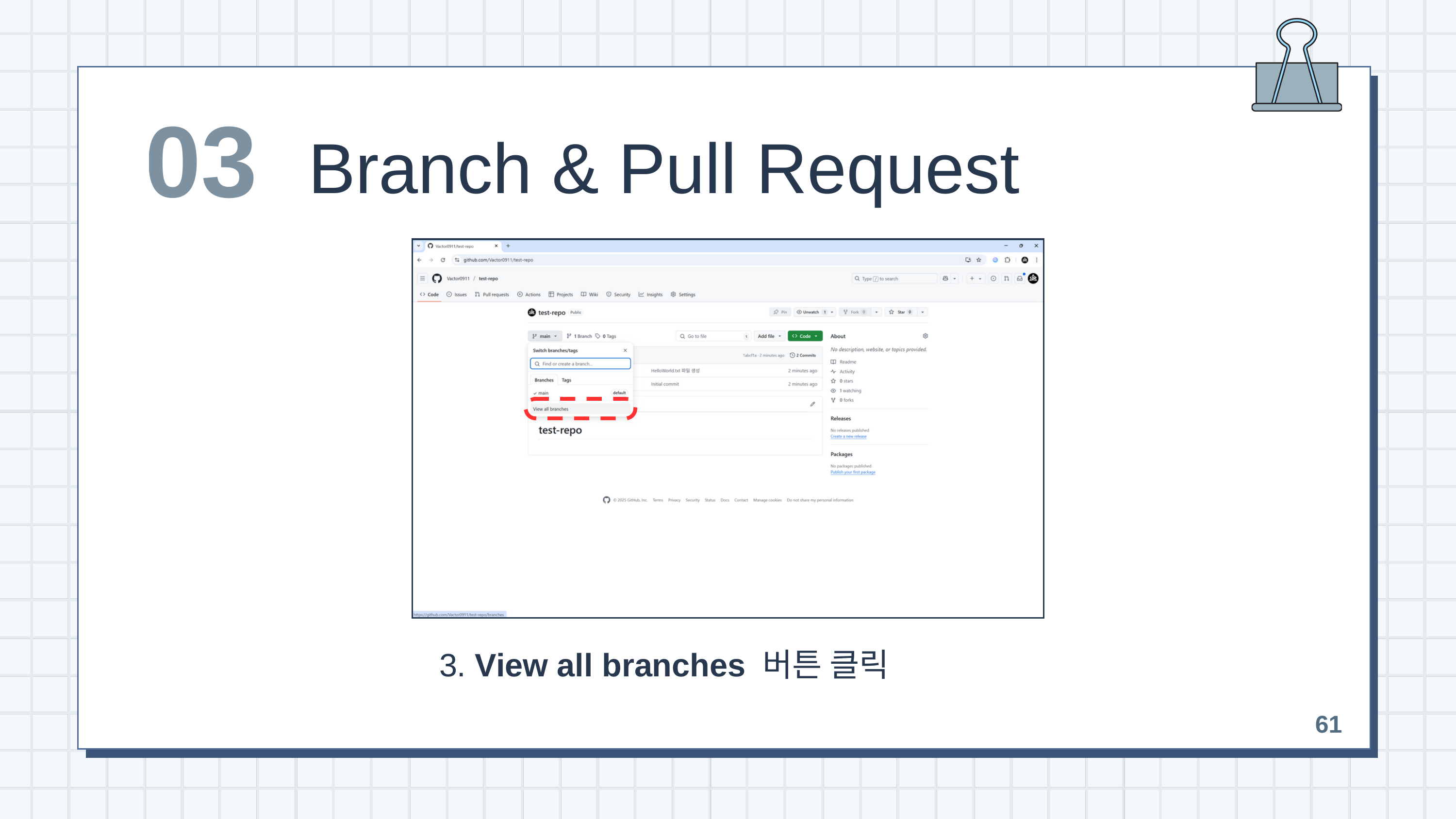

03
Branch & Pull Request

   3. View all branches 버튼 클릭
61